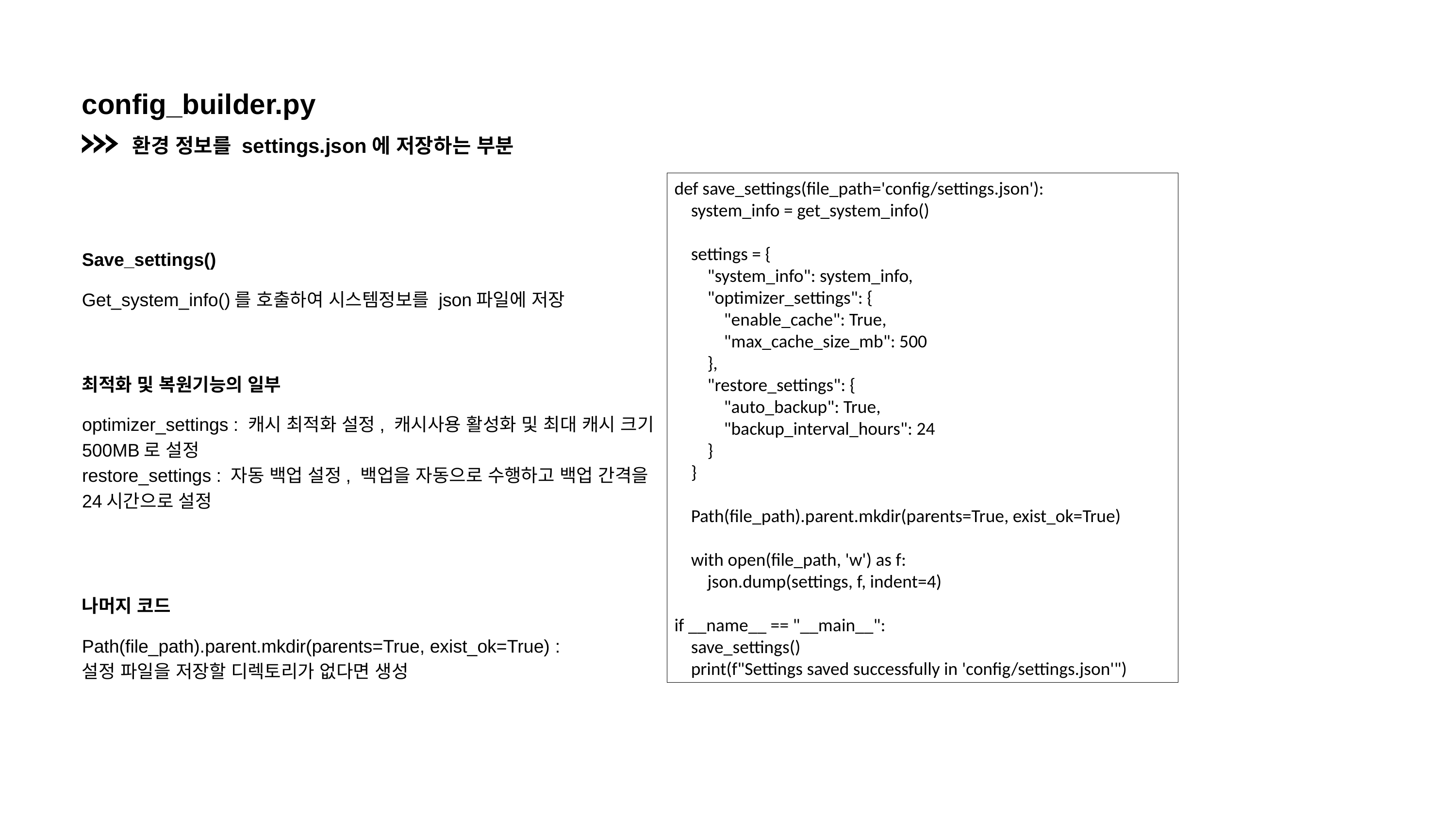

config_builder.py
환경 정보를 settings.json에 저장하는 부분

def save_settings(file_path='config/settings.json'):
    system_info = get_system_info()

    settings = {
        "system_info": system_info,
        "optimizer_settings": {
            "enable_cache": True,
            "max_cache_size_mb": 500
        },
        "restore_settings": {
            "auto_backup": True,
            "backup_interval_hours": 24
        }
    }

    Path(file_path).parent.mkdir(parents=True, exist_ok=True)

    with open(file_path, 'w') as f:
        json.dump(settings, f, indent=4)

if __name__ == "__main__":
    save_settings()
    print(f"Settings saved successfully in 'config/settings.json'")
Save_settings()
Get_system_info()를 호출하여 시스템정보를 json파일에 저장
최적화 및 복원기능의 일부
optimizer_settings : 캐시 최적화 설정, 캐시사용 활성화 및 최대 캐시 크기 500MB로 설정
restore_settings : 자동 백업 설정, 백업을 자동으로 수행하고 백업 간격을 24시간으로 설정
나머지 코드
Path(file_path).parent.mkdir(parents=True, exist_ok=True) : 설정 파일을 저장할 디렉토리가 없다면 생성